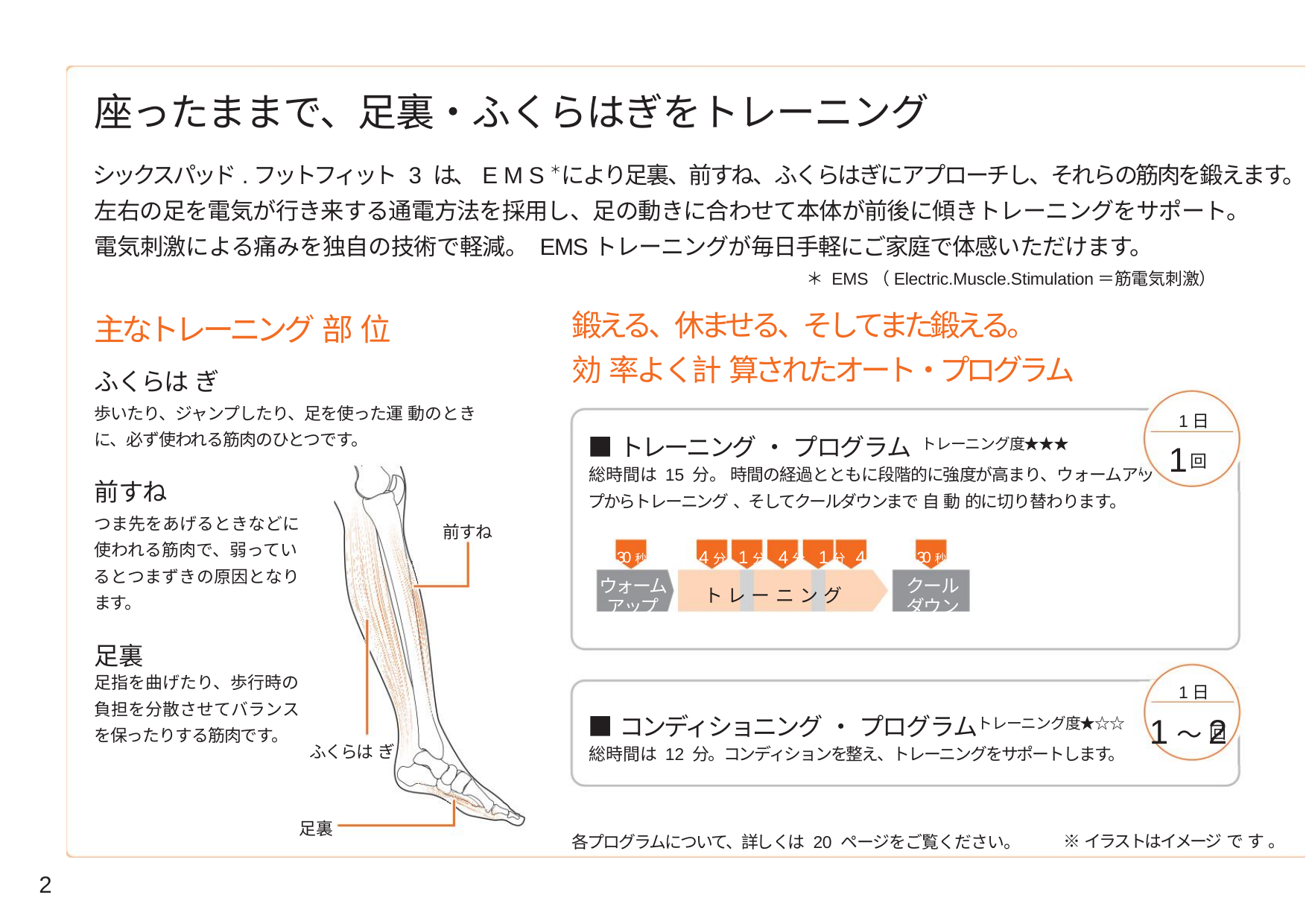

座ったままで、足裏・ふくらはぎをトレーニング
シックスパッド.フットフィット 3 は、E M S＊により足裏、前すね、ふくらはぎにアプローチし、それらの筋肉を鍛えます。
左右の足を電気が行き来する通電方法を採用し、足の動きに合わせて本体が前後に傾きトレーニングをサポート。
電気刺激による痛みを独自の技術で軽減。 EMSトレーニングが毎日手軽にご家庭で体感いただけます。
＊ EMS（Electric.Muscle.Stimulation＝筋電気刺激）
鍛える、休ませる、そしてまた鍛える。
効 率よく計 算されたオート・プログラム
主なトレーニング 部 位
ふくらは ぎ
歩いたり、ジャンプしたり、足を使った運 動のとき
に、必ず使われる筋肉のひとつです。
1日
■トレーニング ・ プログラム
1
トレーニング度★★★
回
総時間は 15 分。 時間の経過とともに段階的に強度が高まり、ウォームアッ
プからトレーニング 、そしてクールダウンまで 自 動 的に切り替わります。
前すね
つま先をあげるときなどに
使われる筋肉で、弱ってい
るとつまずきの原因となり
ます。
前すね
4分 1分 4分 1分 4分
30秒
30秒
ウォーム
クール
ト レ ー ニ ン グ
アップ
ダウン
足裏
足指を曲げたり、歩行時の
負担を分散させてバランス
を保ったりする筋肉です。
1日
1～2
■コンディショニング ・ プログラム
トレーニング度★☆☆
回
ふくらは ぎ
総時間は 12 分。コンディションを整え、トレーニングをサポートします。
足裏
※イラストはイメージ で す 。
各プログラムについて、詳しくは 20 ページをご覧ください。
2